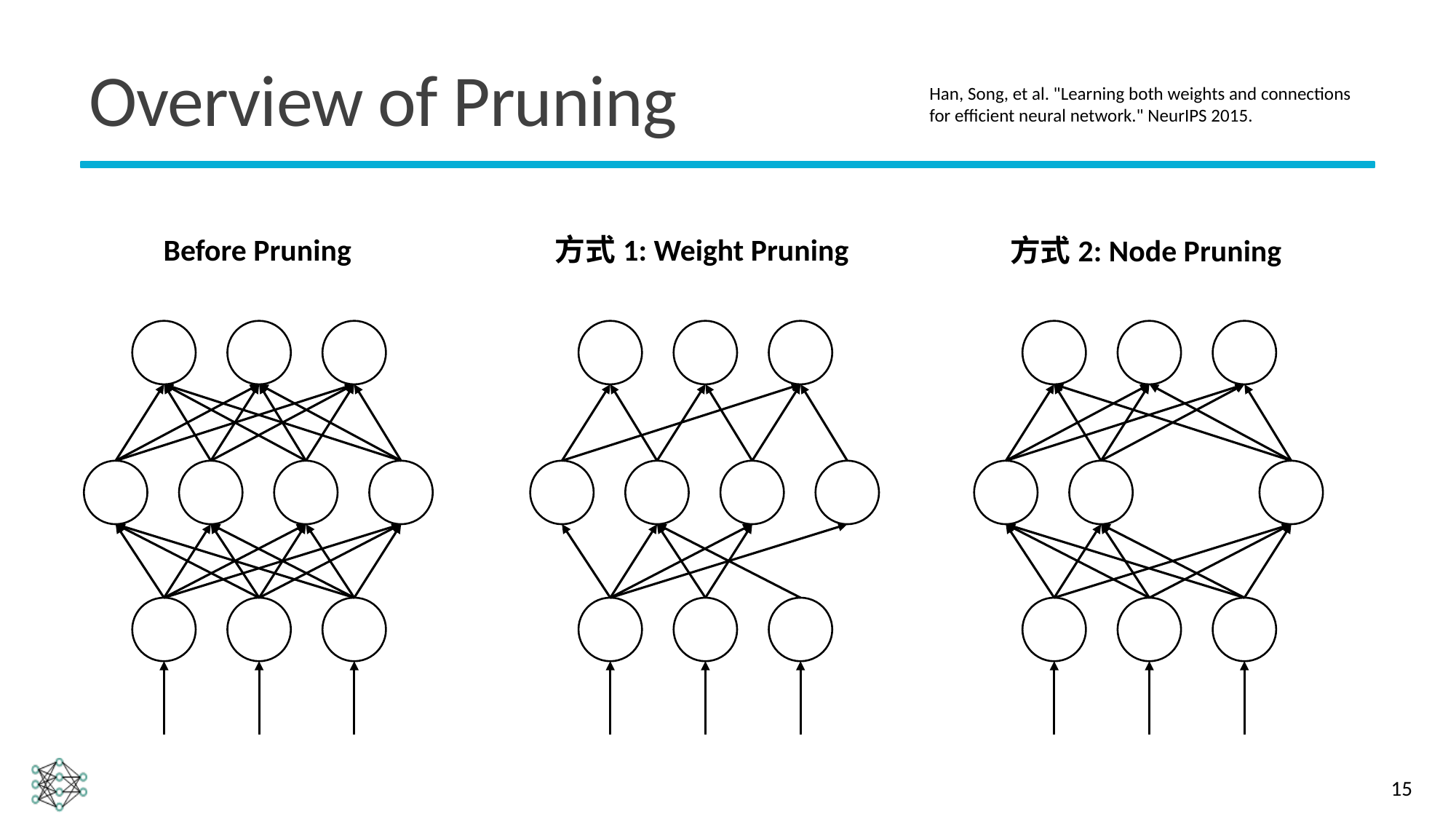

# Overview of Pruning
Han, Song, et al. "Learning both weights and connections for efficient neural network." NeurIPS 2015.
Before Pruning

方式1: Weight Pruning

方式2: Node Pruning

15